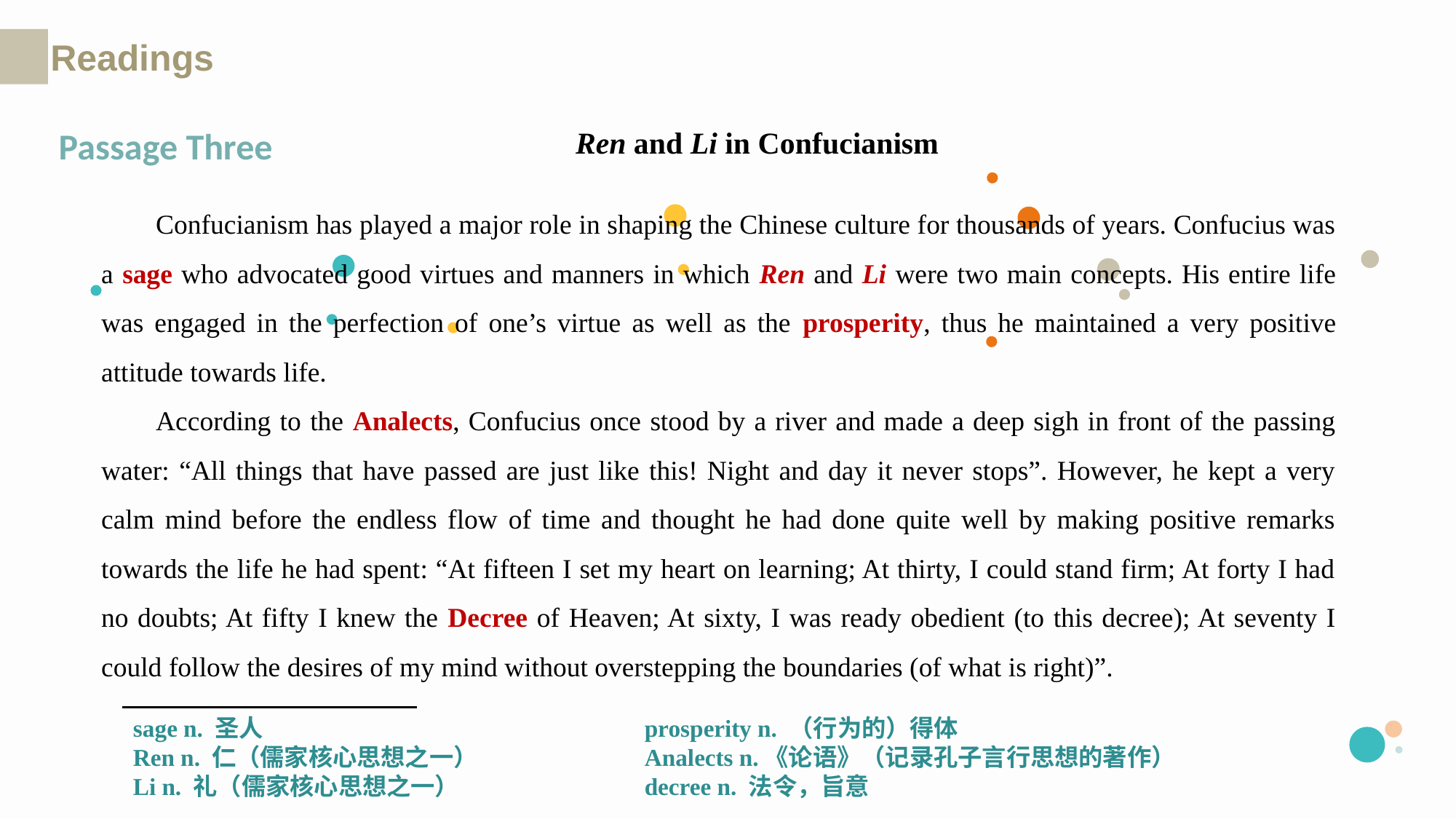

Readings
Passage Three
Ren and Li in Confucianism

Confucianism has played a major role in shaping the Chinese culture for thousands of years. Confucius was a sage who advocated good virtues and manners in which Ren and Li were two main concepts. His entire life was engaged in the perfection of one’s virtue as well as the prosperity, thus he maintained a very positive attitude towards life.
According to the Analects, Confucius once stood by a river and made a deep sigh in front of the passing water: “All things that have passed are just like this! Night and day it never stops”. However, he kept a very calm mind before the endless flow of time and thought he had done quite well by making positive remarks towards the life he had spent: “At fifteen I set my heart on learning; At thirty, I could stand firm; At forty I had no doubts; At fifty I knew the Decree of Heaven; At sixty, I was ready obedient (to this decree); At seventy I could follow the desires of my mind without overstepping the boundaries (of what is right)”.

sage n. 圣人
Ren n. 仁（儒家核心思想之一）
Li n. 礼（儒家核心思想之一）

prosperity n. （行为的）得体
Analects n.《论语》（记录孔子言行思想的著作）
decree n. 法令，旨意